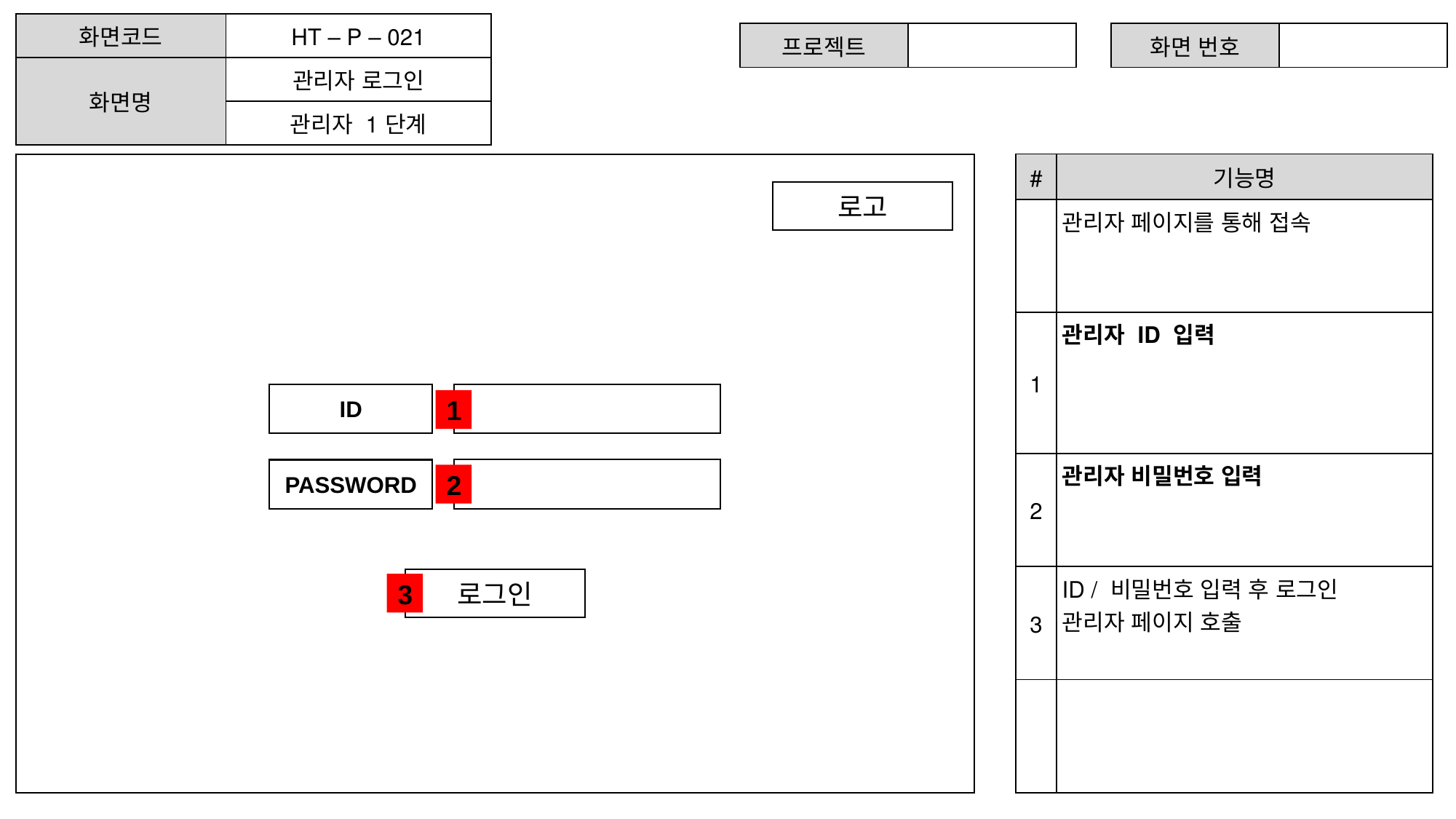

| 화면코드 | HT – P – 021 |
| --- | --- |
| 화면명 | 관리자 로그인 |
|  | 관리자 1단계 |
| 프로젝트 |  |
| --- | --- |
| 화면 번호 |  |
| --- | --- |

| # | 기능명 |
| --- | --- |
|  | 관리자 페이지를 통해 접속 |
| 1 | 관리자 ID 입력 |
| 2 | 관리자 비밀번호 입력 |
| 3 | ID / 비밀번호 입력 후 로그인 관리자 페이지 호출 |
|  |  |

로고

ID
1

PASSWORD
2

로그인
3